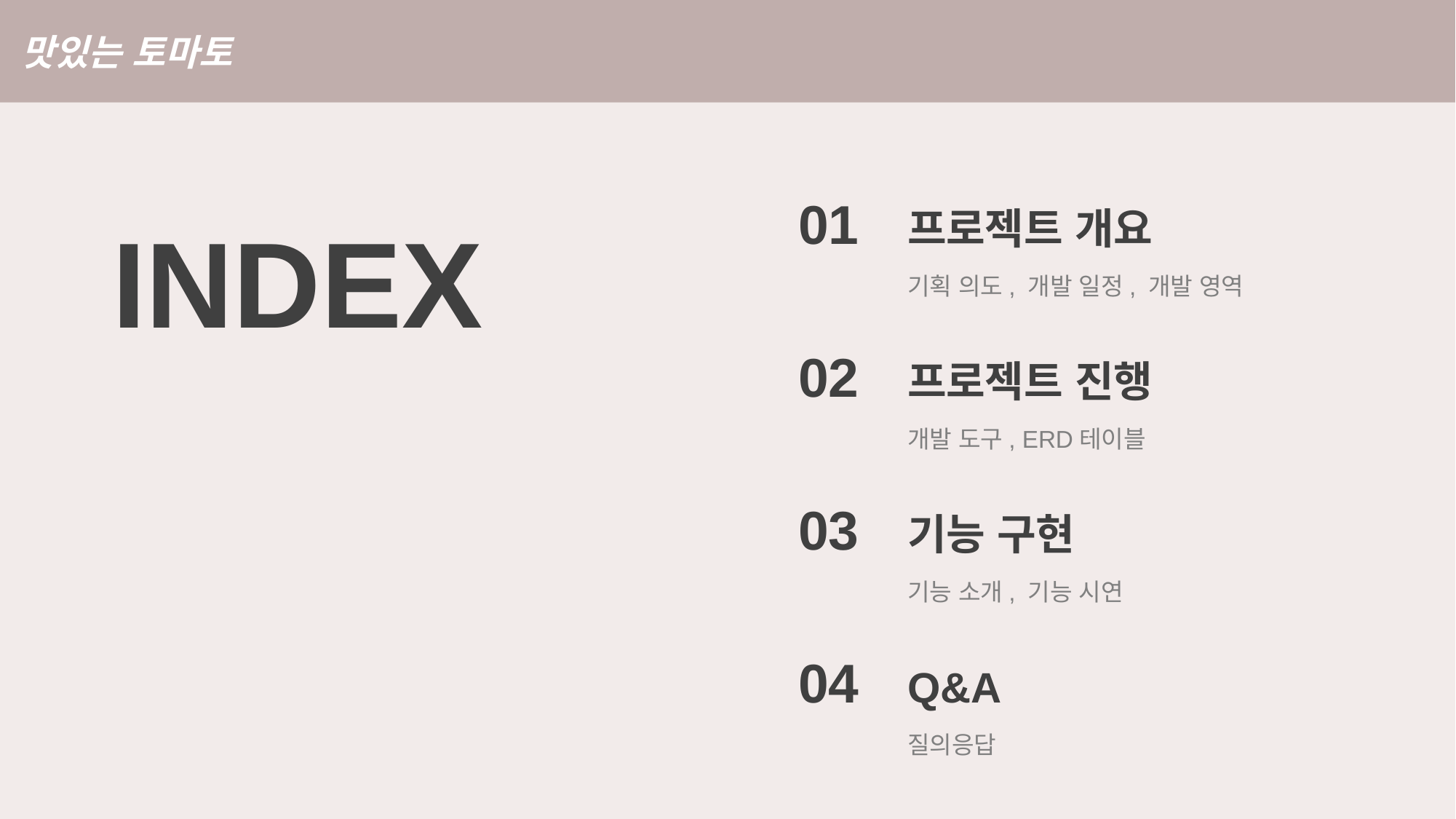

맛있는 토마토
INDEX
01	프로젝트 개요
	기획 의도, 개발 일정, 개발 영역
02	프로젝트 진행
	개발 도구, ERD테이블
03	기능 구현
	기능 소개, 기능 시연
04	Q&A
	질의응답